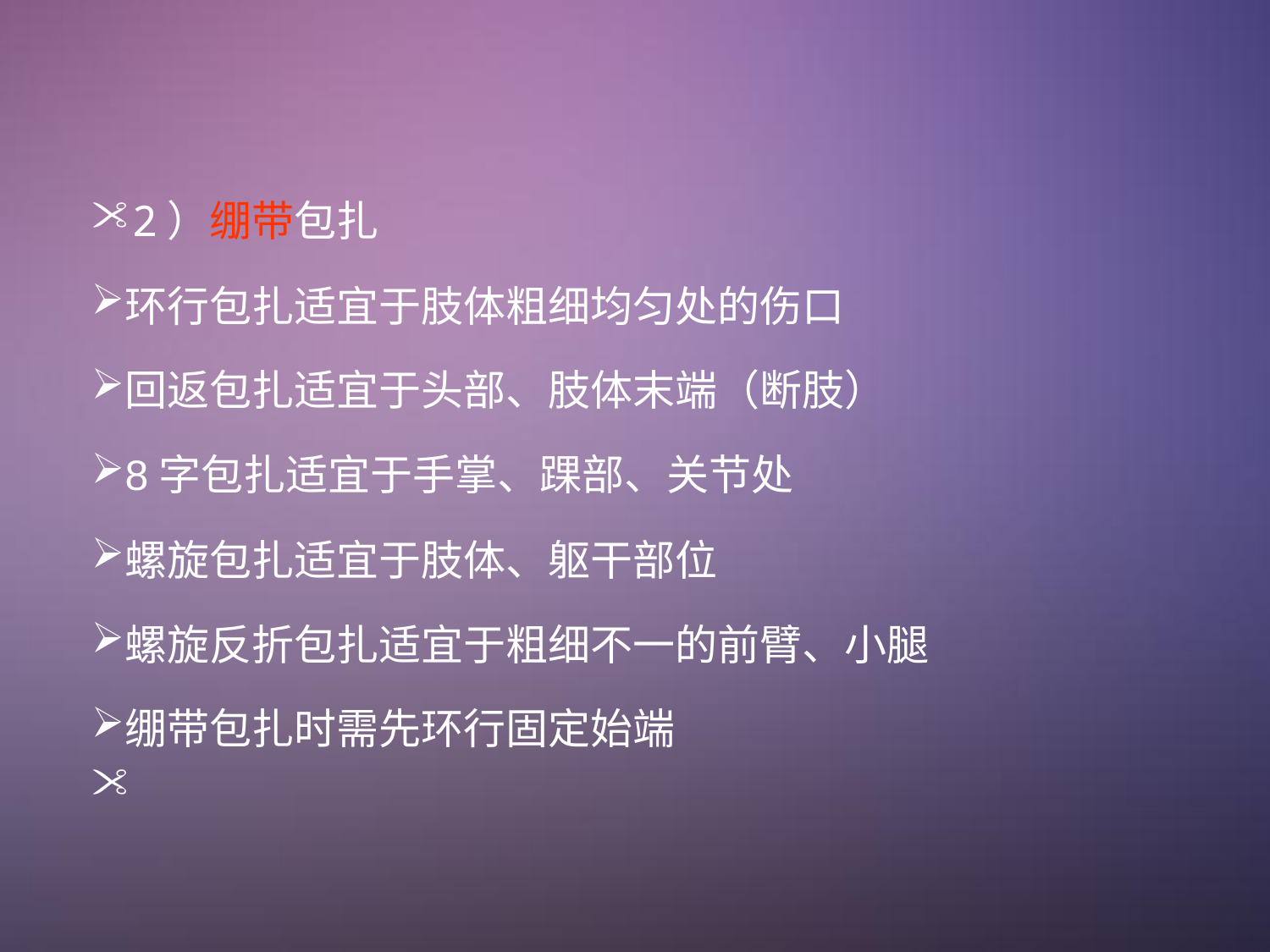

2）绷带包扎
环行包扎适宜于肢体粗细均匀处的伤口
回返包扎适宜于头部、肢体末端（断肢）
8字包扎适宜于手掌、踝部、关节处
螺旋包扎适宜于肢体、躯干部位
螺旋反折包扎适宜于粗细不一的前臂、小腿
绷带包扎时需先环行固定始端